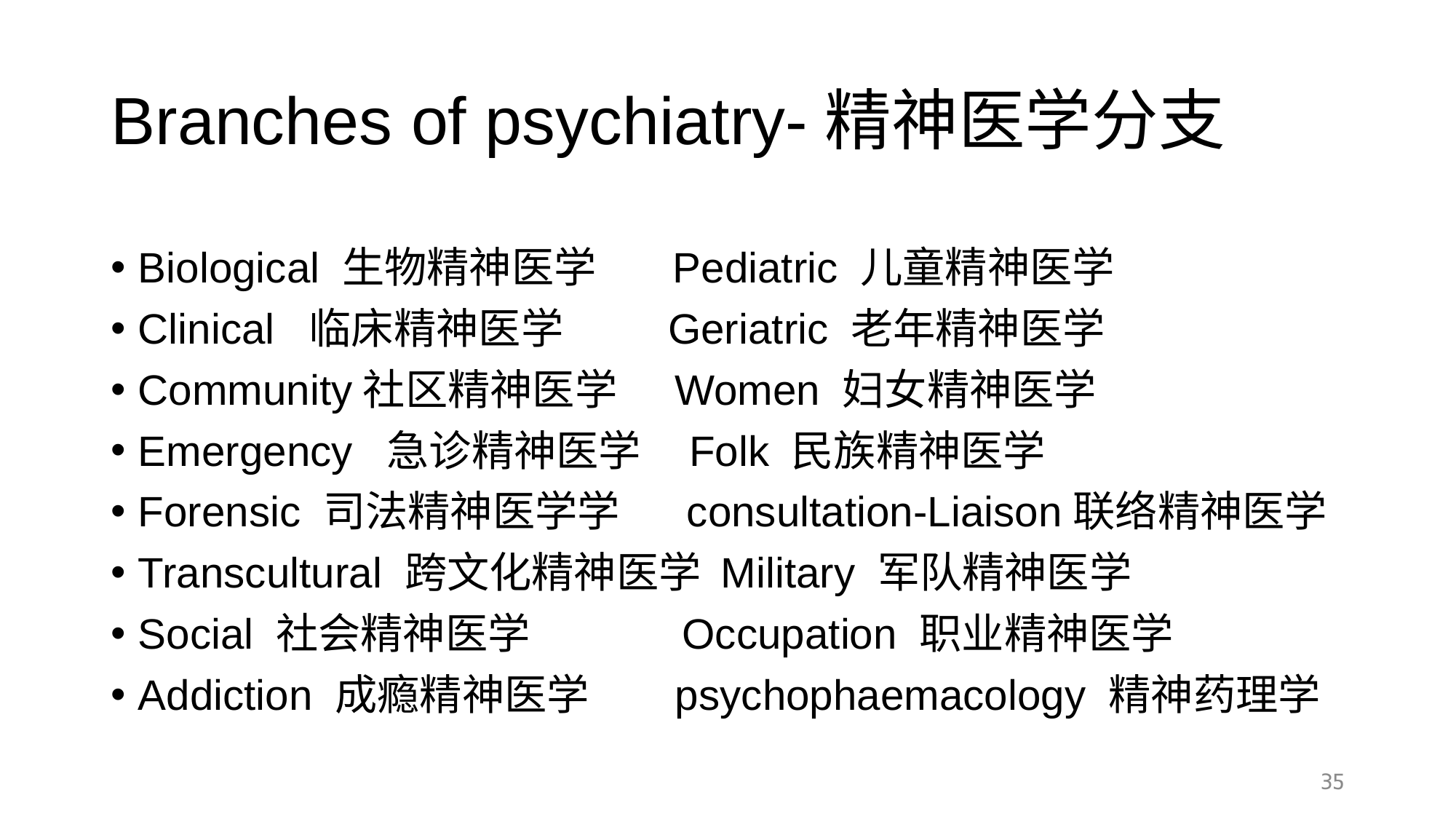

# Branches of psychiatry-精神医学分支
Biological 生物精神医学       Pediatric 儿童精神医学
Clinical  临床精神医学          Geriatric 老年精神医学
Community社区精神医学     Women 妇女精神医学
Emergency  急诊精神医学    Folk 民族精神医学
Forensic 司法精神医学学      consultation-Liaison联络精神医学
Transcultural 跨文化精神医学 Military 军队精神医学
Social 社会精神医学               Occupation 职业精神医学
Addiction 成瘾精神医学        psychophaemacology 精神药理学

35